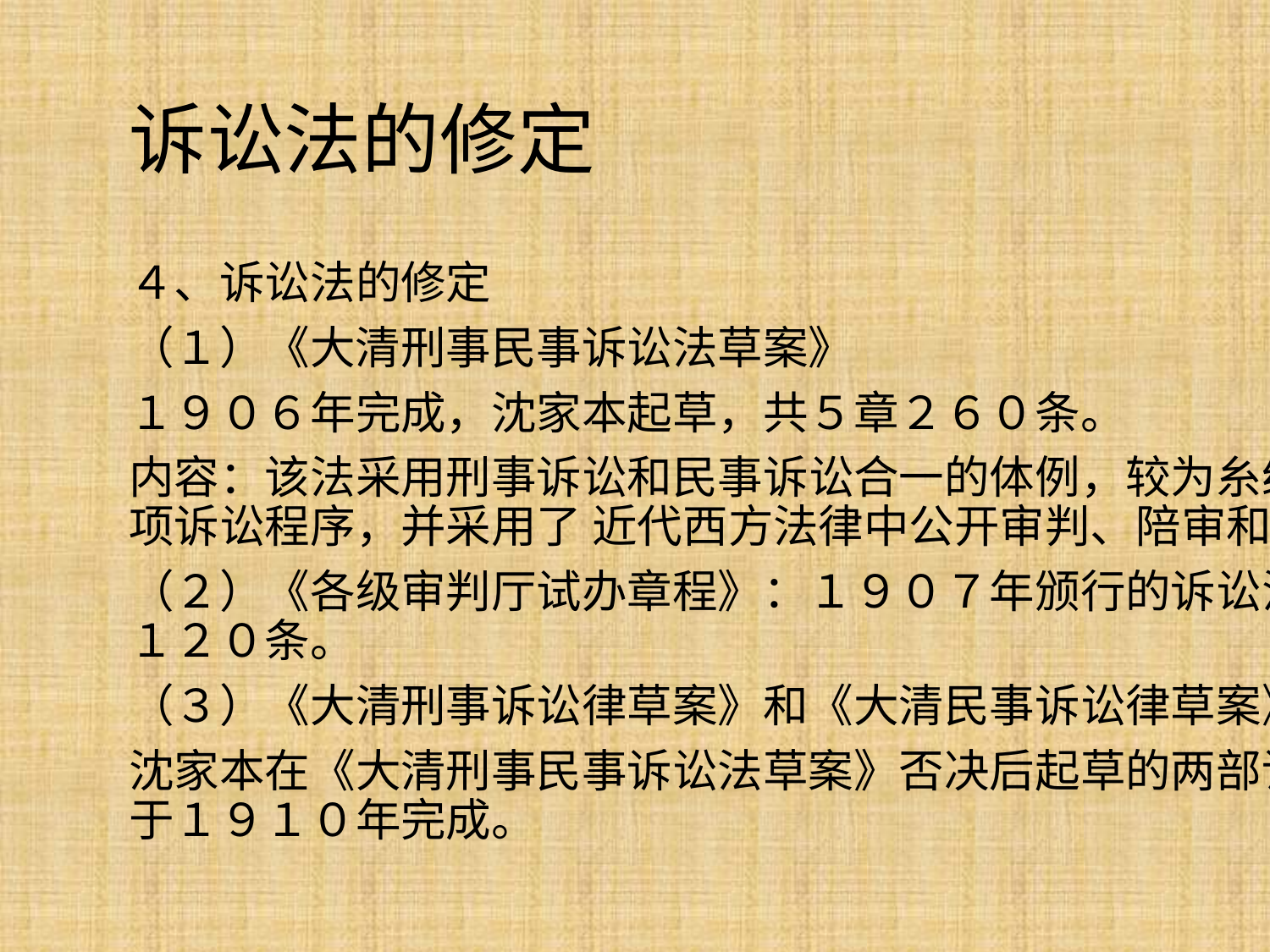

# 诉讼法的修定
４、诉讼法的修定
（１）《大清刑事民事诉讼法草案》
１９０６年完成，沈家本起草，共５章２６０条。
内容：该法采用刑事诉讼和民事诉讼合一的体例，较为糸统地规定了各项诉讼程序，并采用了 近代西方法律中公开审判、陪审和律师制度
（２）《各级审判厅试办章程》：１９０７年颁行的诉讼法规，共５章１２０条。
（３）《大清刑事诉讼律草案》和《大清民事诉讼律草案》
沈家本在《大清刑事民事诉讼法草案》否决后起草的两部诉讼法草案，于１９１０年完成。